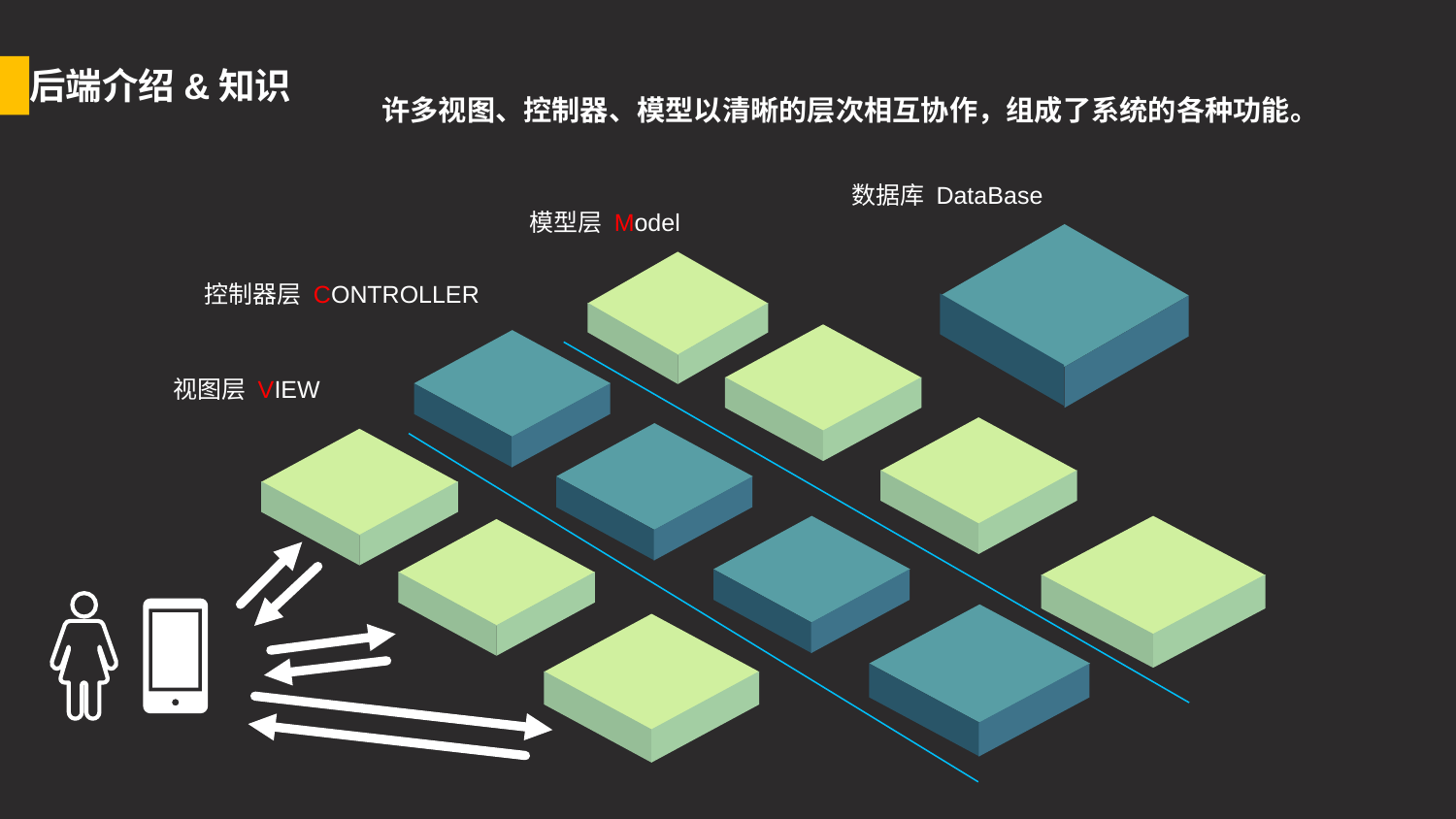

后端介绍&知识
许多视图、控制器、模型以清晰的层次相互协作，组成了系统的各种功能。
数据库 DataBase
模型层 Model

控制器层 CONTROLLER

视图层 VIEW